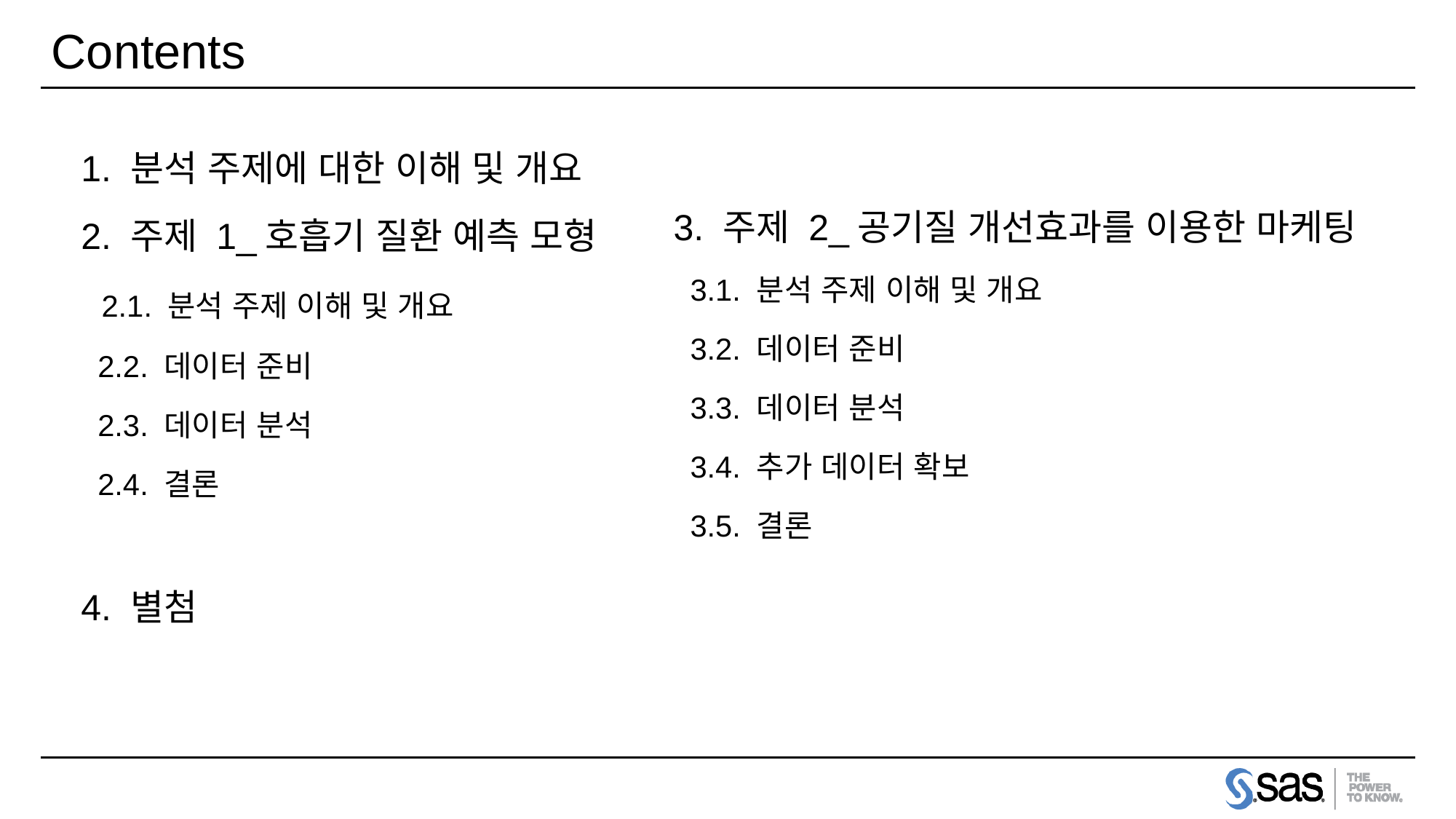

# Contents

3. 주제 2_공기질 개선효과를 이용한 마케팅
  3.1. 분석 주제 이해 및 개요
  3.2. 데이터 준비
  3.3. 데이터 분석
  3.4. 추가 데이터 확보
  3.5. 결론

1. 분석 주제에 대한 이해 및 개요
2. 주제 1_호흡기 질환 예측 모형
  2.1. 분석 주제 이해 및 개요
  2.2. 데이터 준비
  2.3. 데이터 분석
  2.4. 결론

4. 별첨